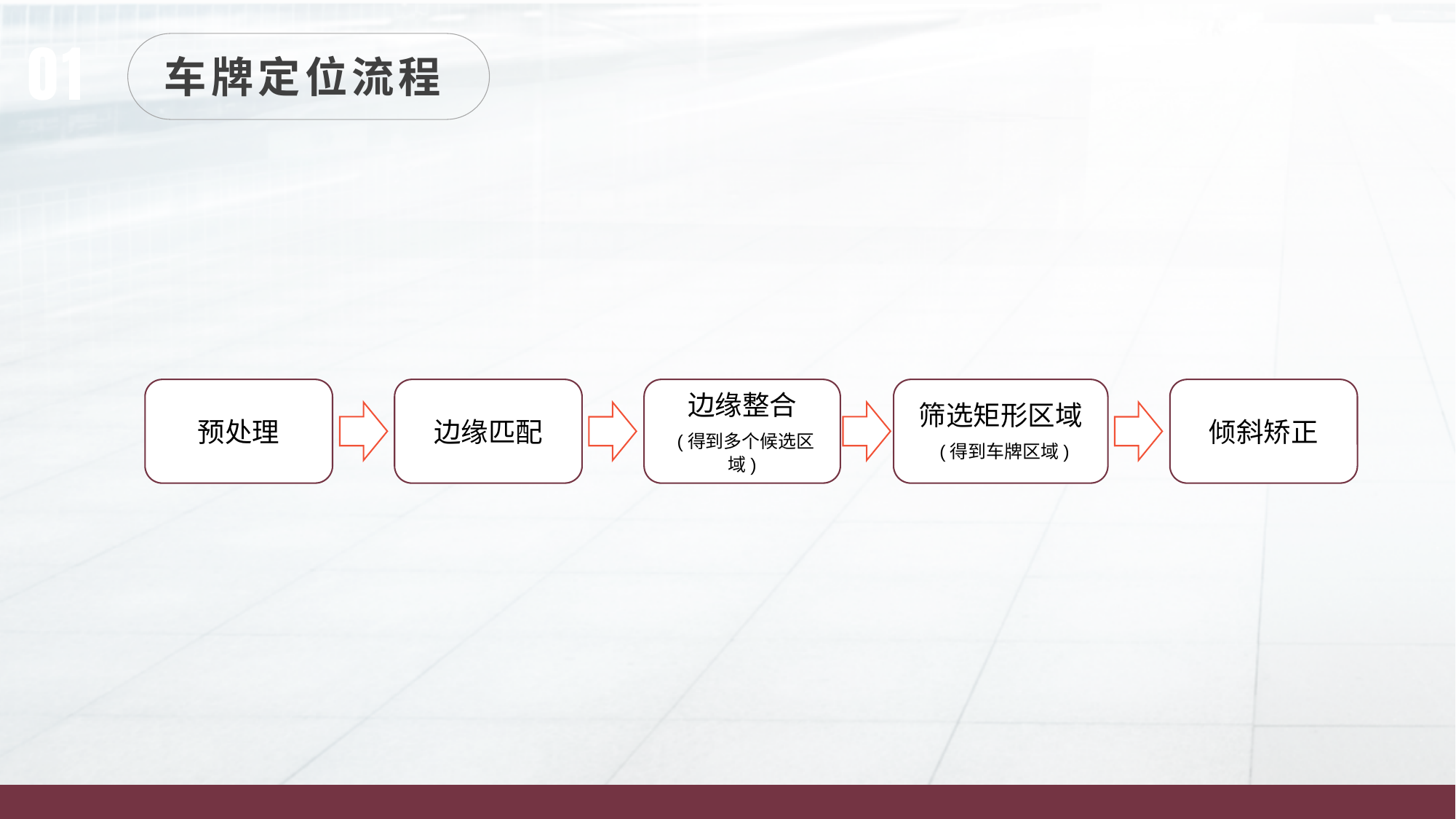

01
车牌定位流程
预处理
边缘匹配
边缘整合
 (得到多个候选区域)
筛选矩形区域
 (得到车牌区域)
倾斜矫正